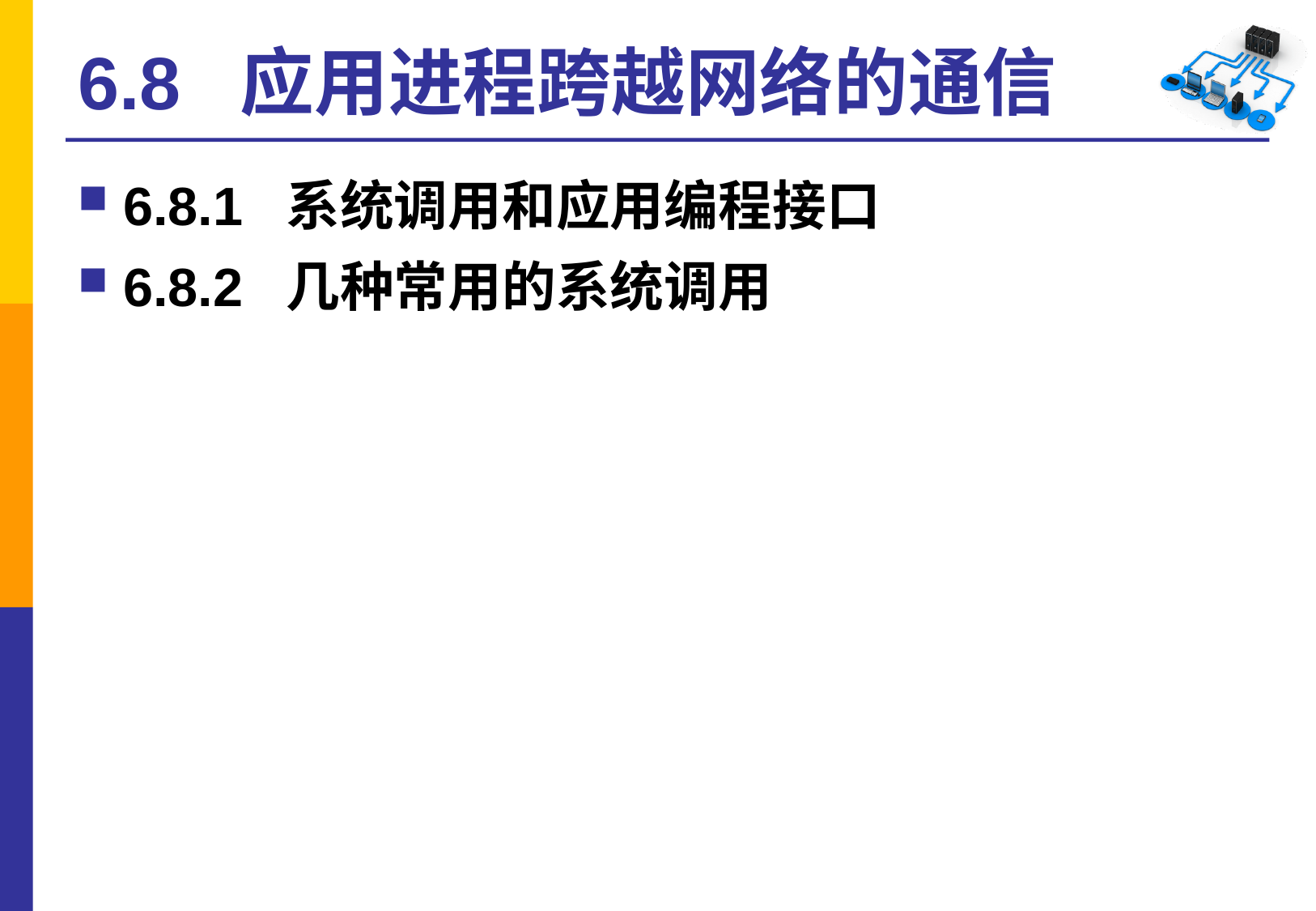

# 6.8  应用进程跨越网络的通信
6.8.1  系统调用和应用编程接口
6.8.2  几种常用的系统调用